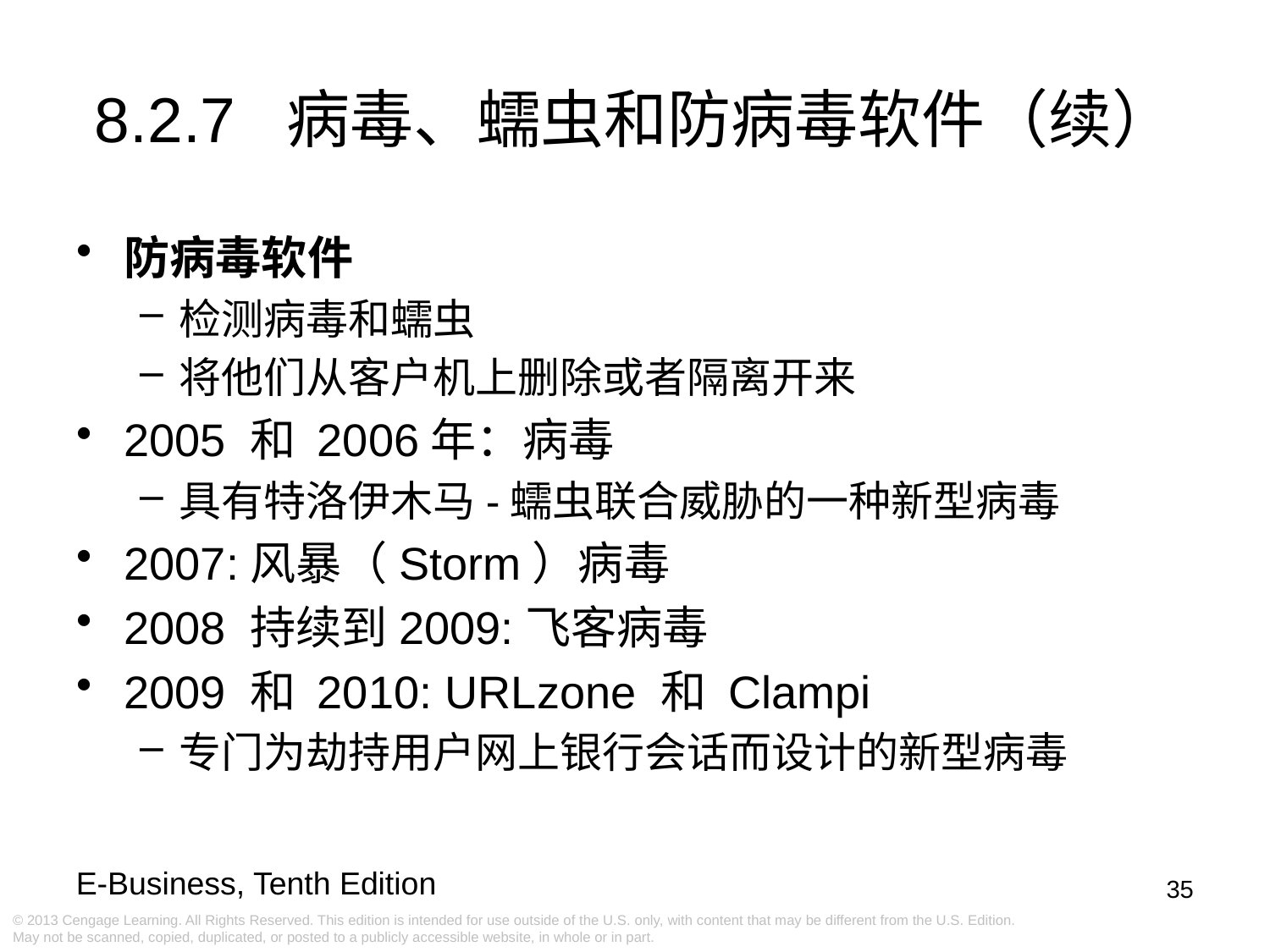

8.2.7  病毒、蠕虫和防病毒软件（续）
防病毒软件
检测病毒和蠕虫
将他们从客户机上删除或者隔离开来
2005 和 2006年：病毒
具有特洛伊木马-蠕虫联合威胁的一种新型病毒
2007:风暴（Storm）病毒
2008 持续到2009:飞客病毒
2009 和 2010: URLzone 和 Clampi
专门为劫持用户网上银行会话而设计的新型病毒
35